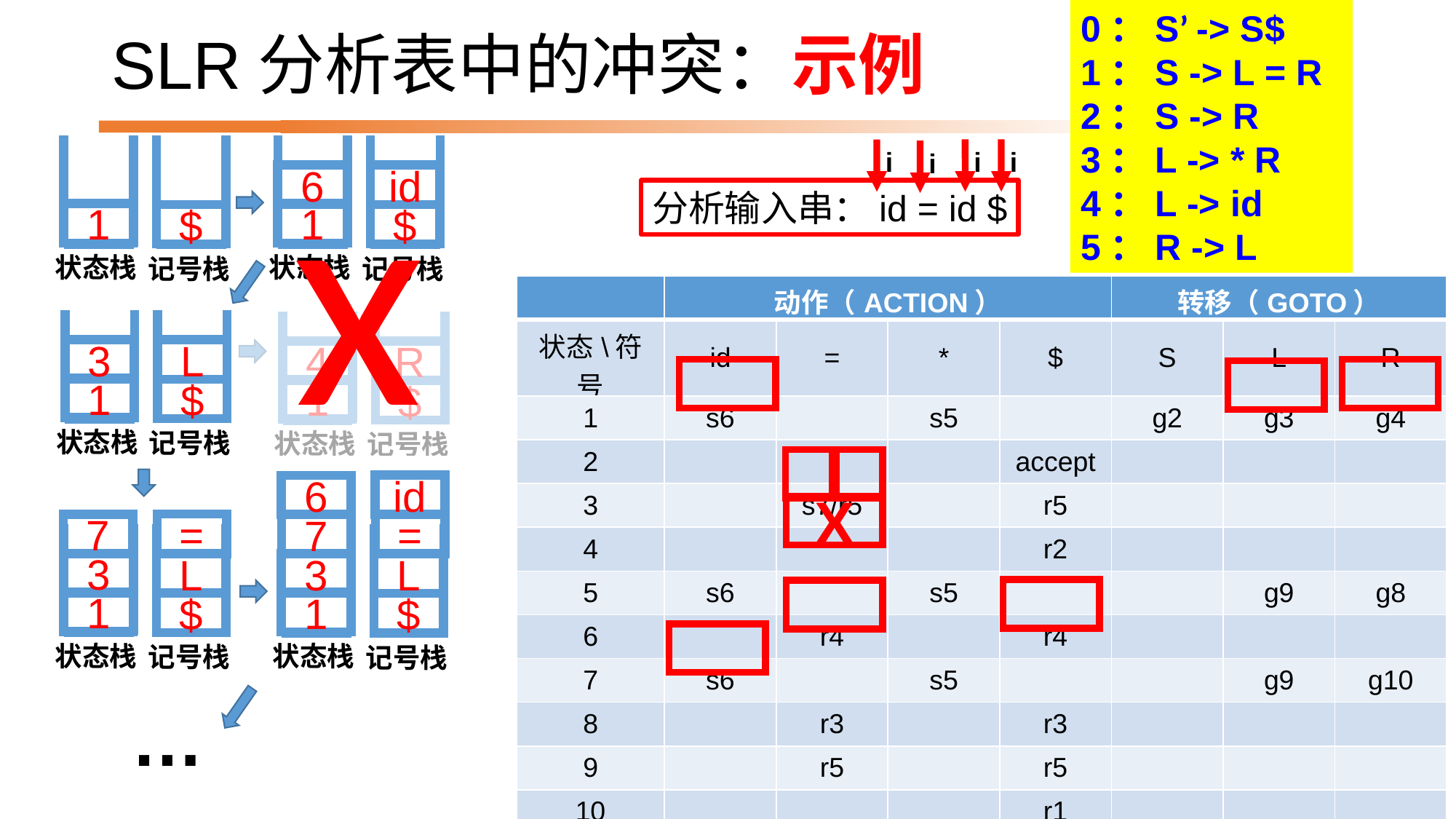

0：S’ -> S$
1：S -> L = R
2：S -> R
3：L -> * R
4：L -> id
5：R -> L
# SLR分析表中的冲突：示例
记号栈
状态栈
1
$
记号栈
状态栈
6
id
1
$

i
i
i
i
分析输入串：id = id $

记号栈
状态栈
3
L
1
$
|  | 动作（ACTION） |  |  |  | 转移（GOTO） |  |  |
| --- | --- | --- | --- | --- | --- | --- | --- |
| 状态\符号 | id | = | \* | $ | S | L | R |
| 1 | s6 |  | s5 |  | g2 | g3 | g4 |
| 2 |  |  |  | accept |  |  |  |
| 3 |  | s7/r5 |  | r5 |  |  |  |
| 4 |  |  |  | r2 |  |  |  |
| 5 | s6 |  | s5 |  |  | g9 | g8 |
| 6 |  | r4 |  | r4 |  |  |  |
| 7 | s6 |  | s5 |  |  | g9 | g10 |
| 8 |  | r3 |  | r3 |  |  |  |
| 9 |  | r5 |  | r5 |  |  |  |
| 10 |  |  |  | r1 |  |  |  |
x
记号栈
状态栈
4
R
1
$

记号栈
状态栈
3
L
1
$
=
7
id
6
=
7
记号栈
状态栈
3
L
1
$

X

…

139